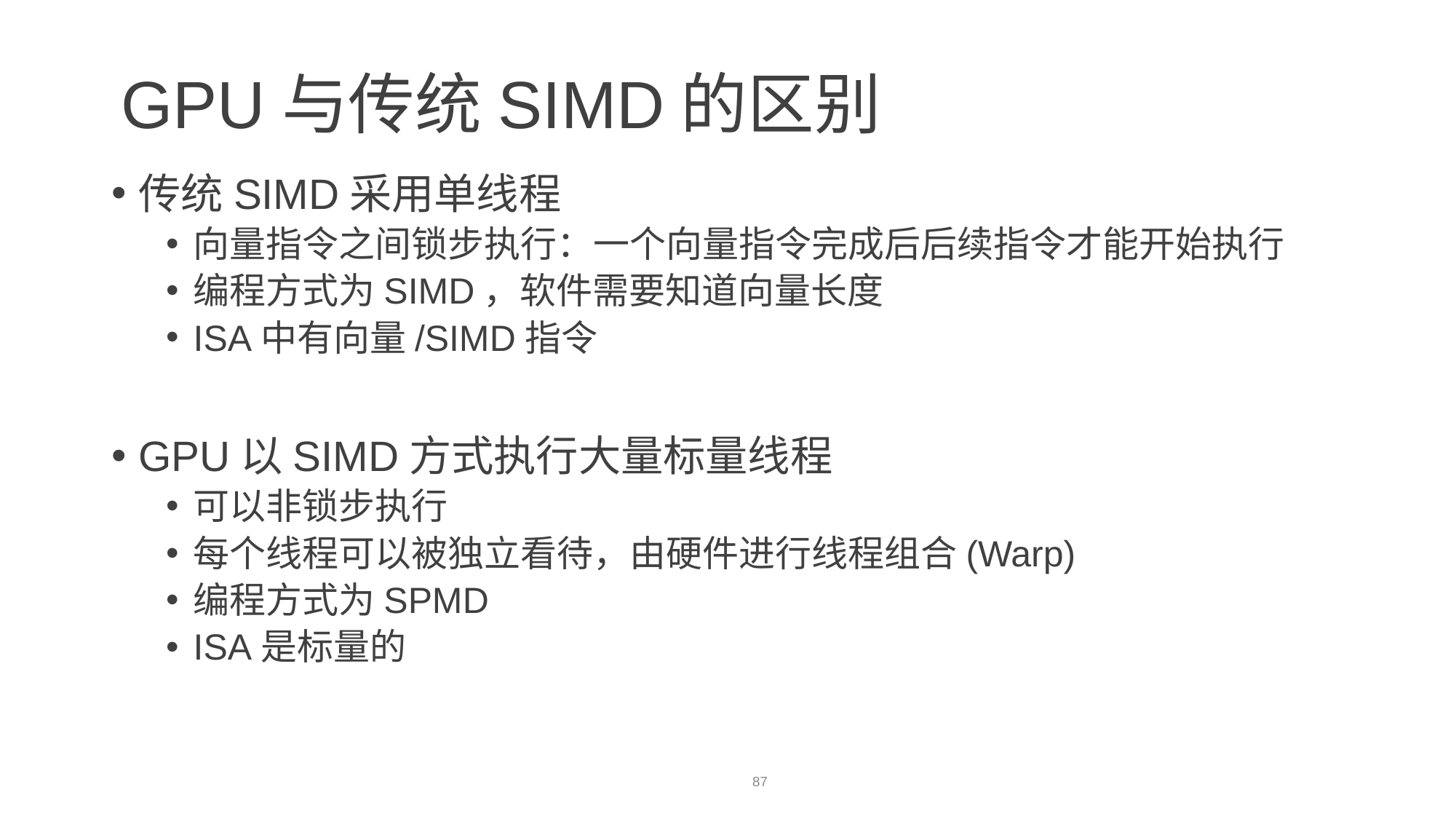

GPU与传统SIMD的区别
传统SIMD采用单线程
向量指令之间锁步执行：一个向量指令完成后后续指令才能开始执行
编程方式为SIMD，软件需要知道向量长度
ISA中有向量/SIMD指令

GPU以SIMD方式执行大量标量线程
可以非锁步执行
每个线程可以被独立看待，由硬件进行线程组合(Warp)
编程方式为SPMD
ISA是标量的

87